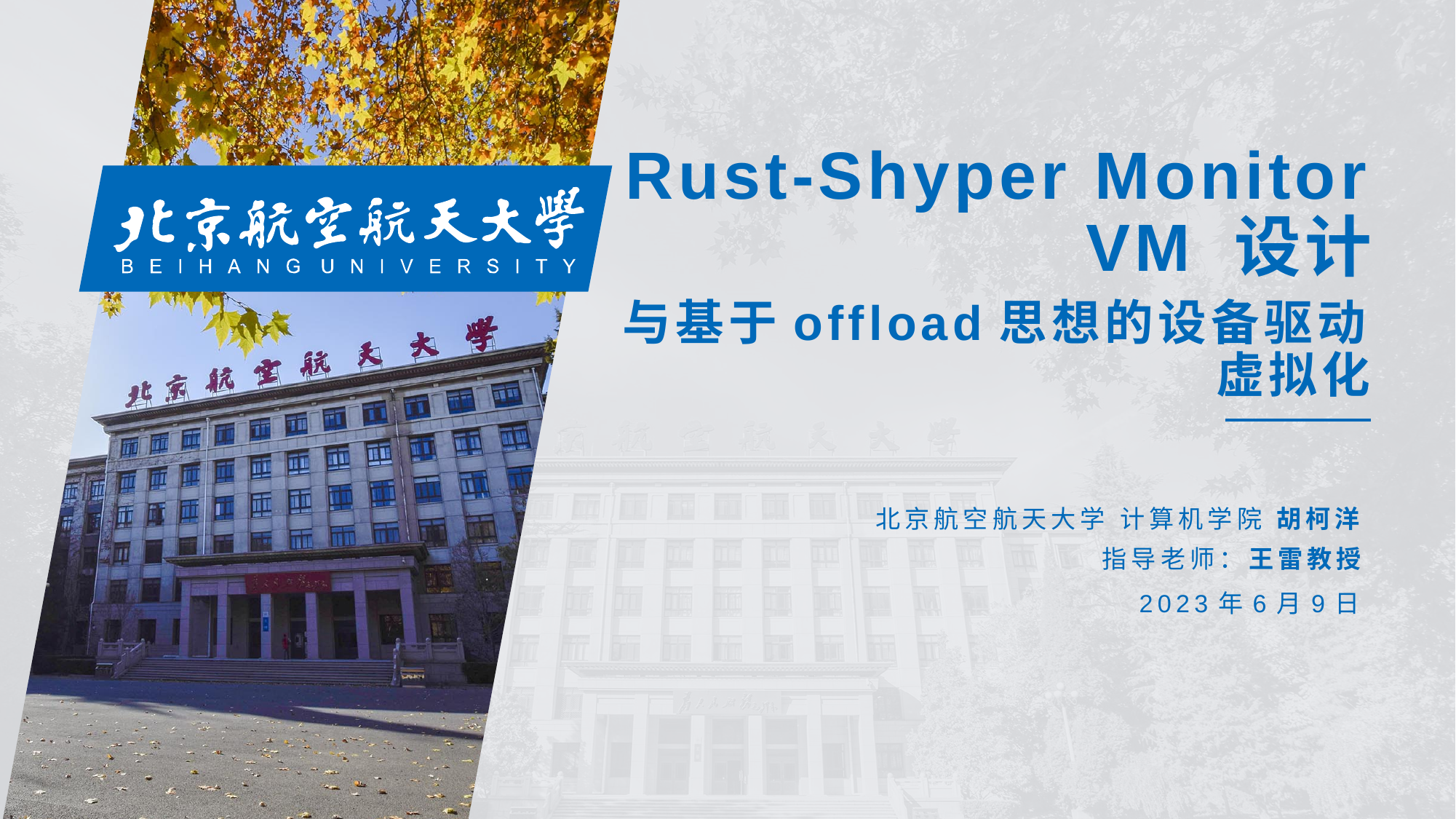

Rust-Shyper Monitor VM 设计
与基于offload思想的设备驱动虚拟化
北京航空航天大学 计算机学院 胡柯洋

指导老师：王雷教授

2023年6月9日